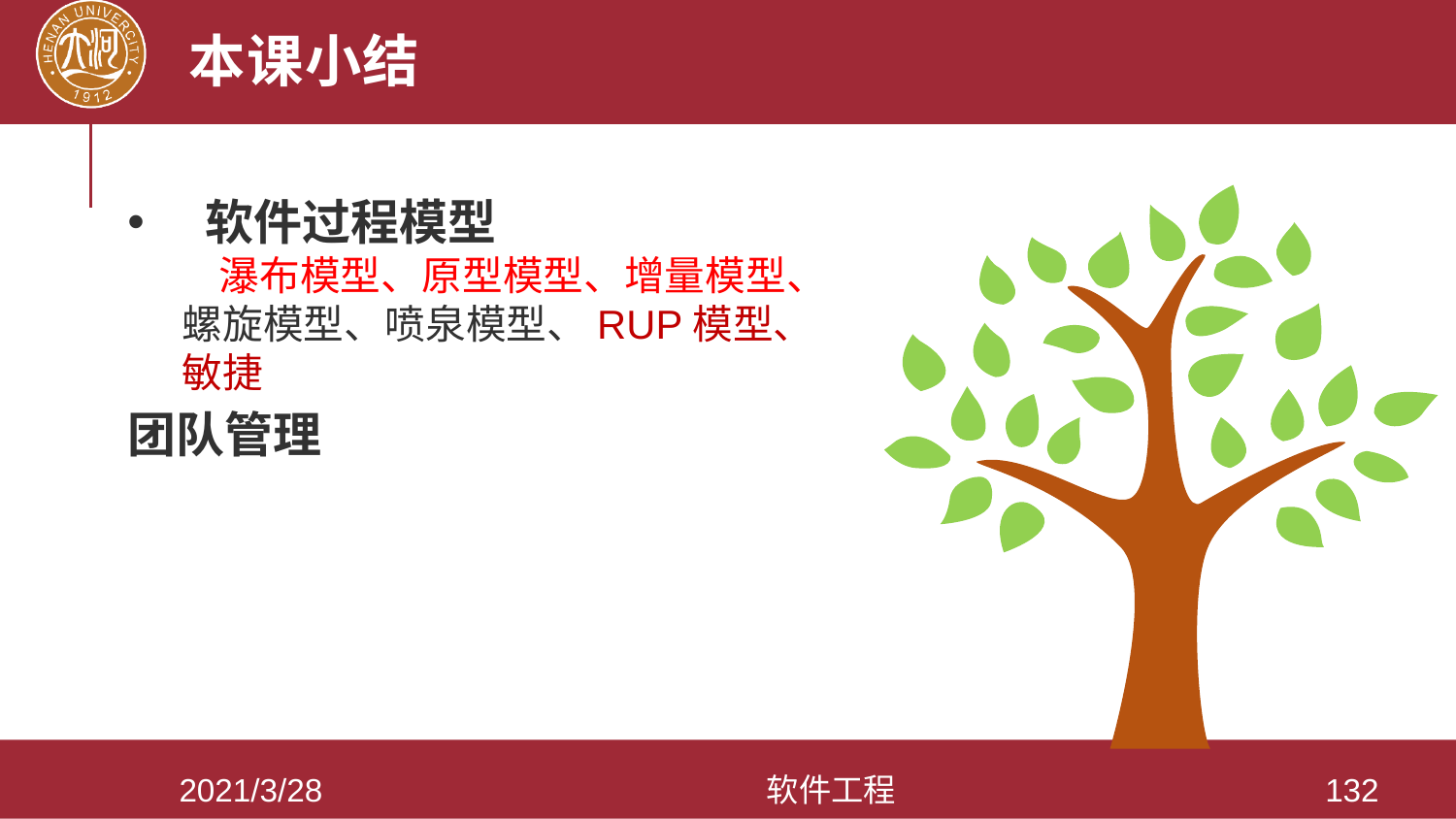

# 本课小结
 软件过程模型
   瀑布模型、原型模型、增量模型、螺旋模型、喷泉模型、RUP模型、敏捷
团队管理

2021/3/28
软件工程
132